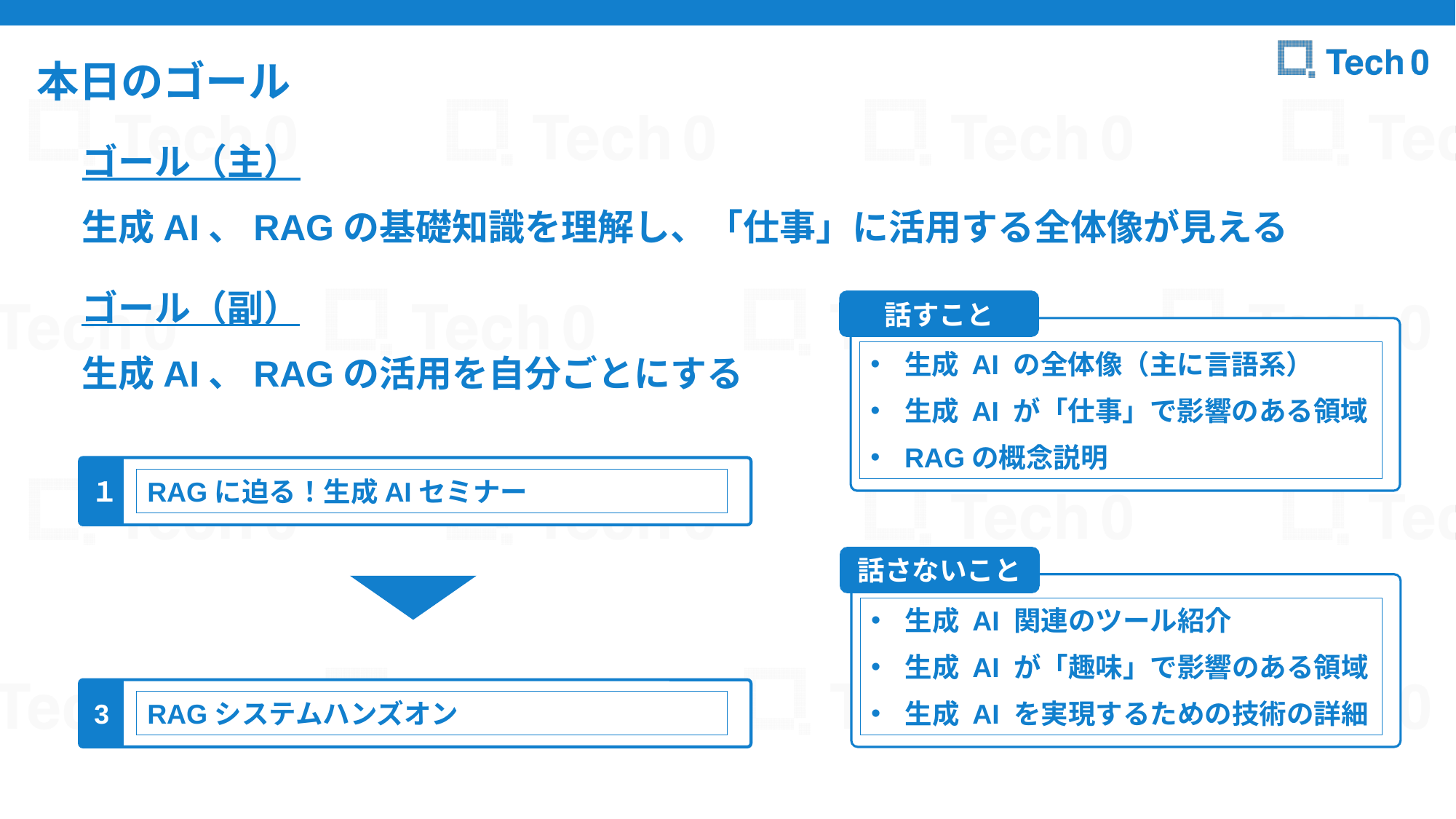

本日のゴール
ゴール（主）
生成AI、RAGの基礎知識を理解し、「仕事」に活用する全体像が見える
ゴール（副）
話すこと

生成 AI の全体像（主に言語系）
生成 AI が「仕事」で影響のある領域
RAGの概念説明
生成AI、RAGの活用を自分ごとにする

１
RAGに迫る！生成AIセミナー

話さないこと

生成 AI 関連のツール紹介
生成 AI が「趣味」で影響のある領域
生成 AI を実現するための技術の詳細

3
RAGシステムハンズオン